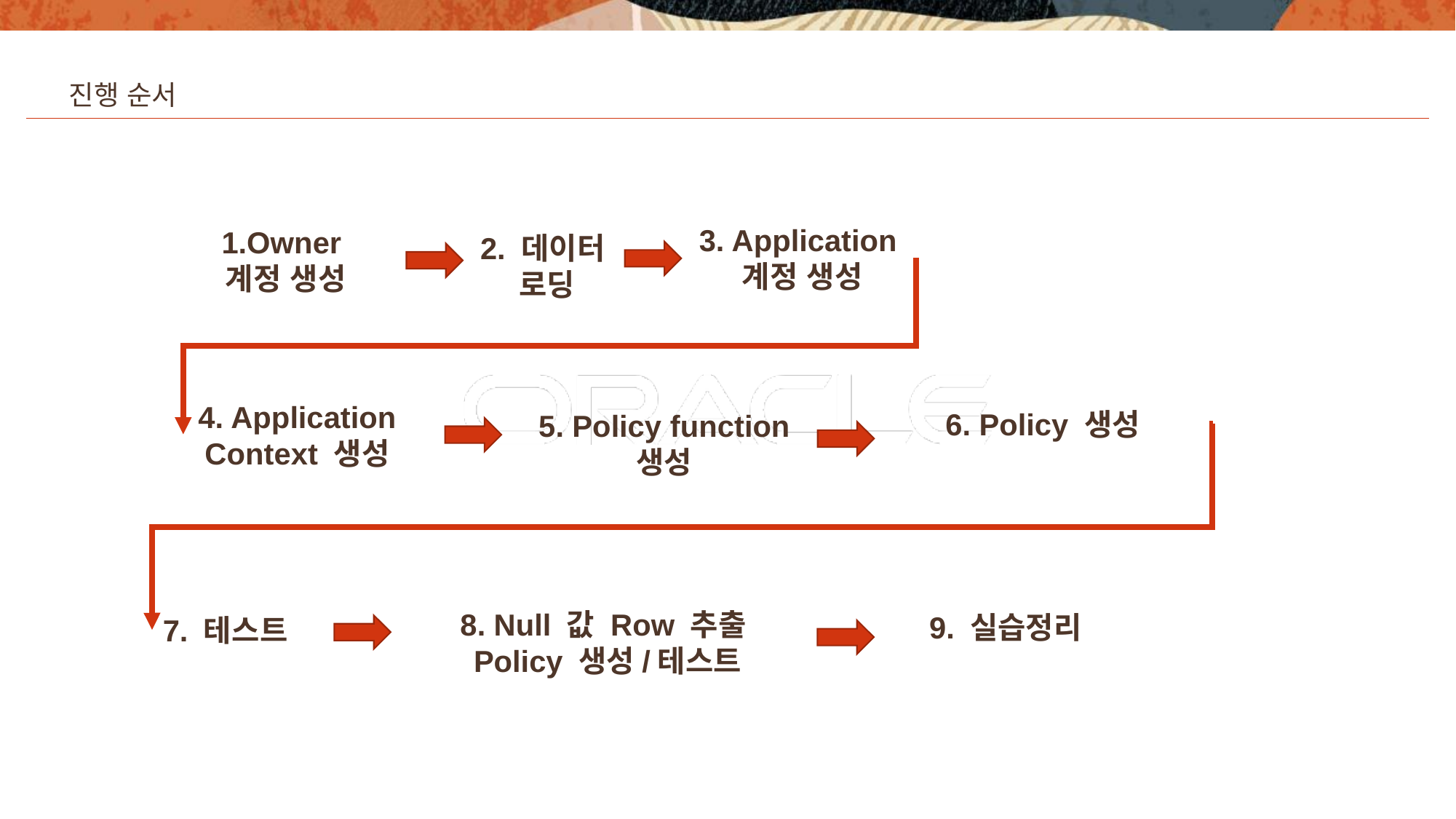

진행 순서
3. Application
계정 생성
1.Owner
계정 생성
2. 데이터
로딩

4. Application Context 생성
6. Policy 생성
5. Policy function
생성

8. Null 값 Row 추출
Policy 생성/테스트
9. 실습정리
7. 테스트

18
Copyright © 2020, Oracle and/or its affiliates. All rights reserved.